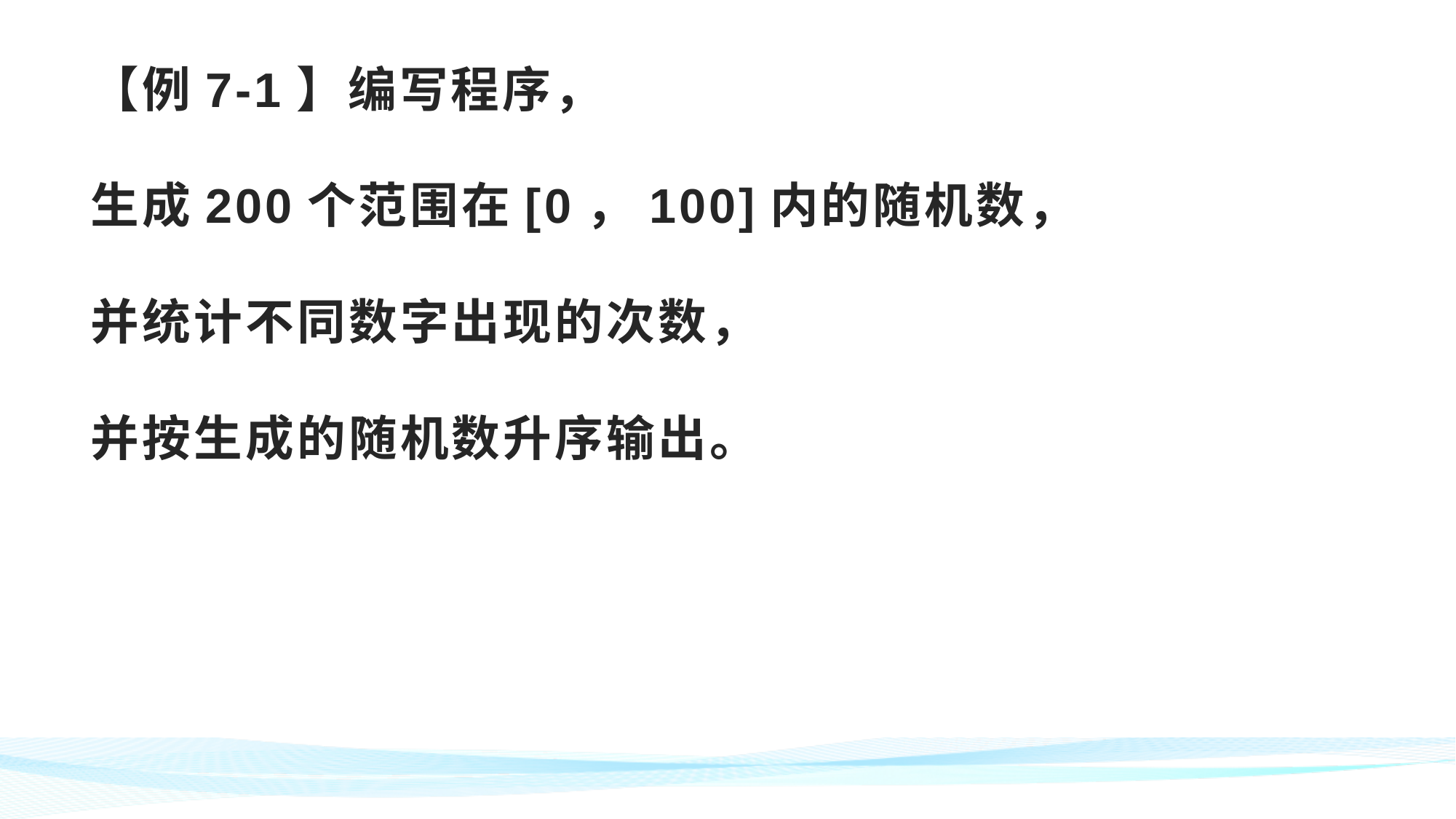

# 【例7-1】编写程序， 生成200个范围在[0，100]内的随机数， 并统计不同数字出现的次数， 并按生成的随机数升序输出。
107